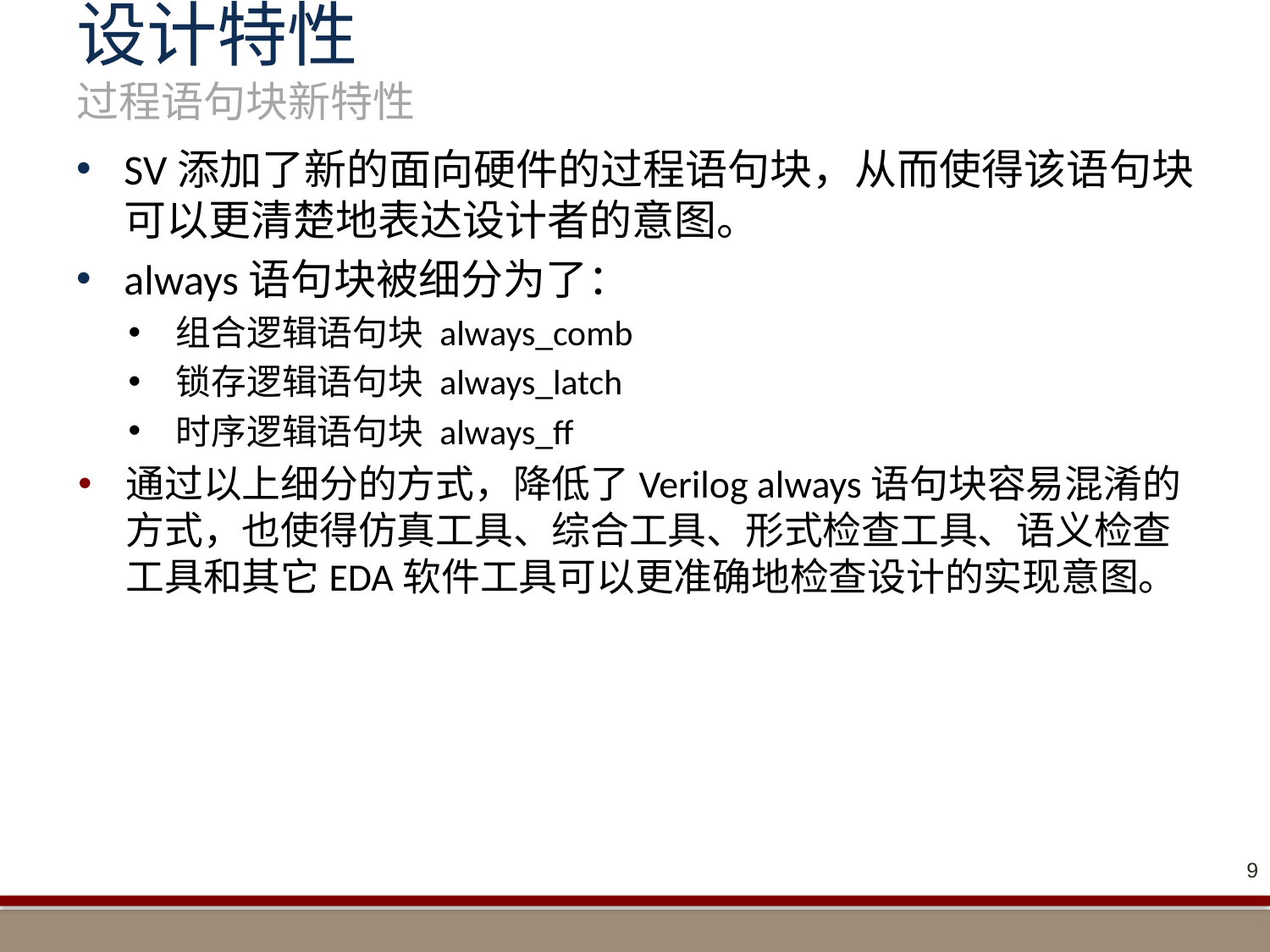

# 设计特性 过程语句块新特性
SV添加了新的面向硬件的过程语句块，从而使得该语句块可以更清楚地表达设计者的意图。
always语句块被细分为了：
组合逻辑语句块 always_comb
锁存逻辑语句块 always_latch
时序逻辑语句块 always_ff
通过以上细分的方式，降低了Verilog always语句块容易混淆的方式，也使得仿真工具、综合工具、形式检查工具、语义检查工具和其它EDA软件工具可以更准确地检查设计的实现意图。

9